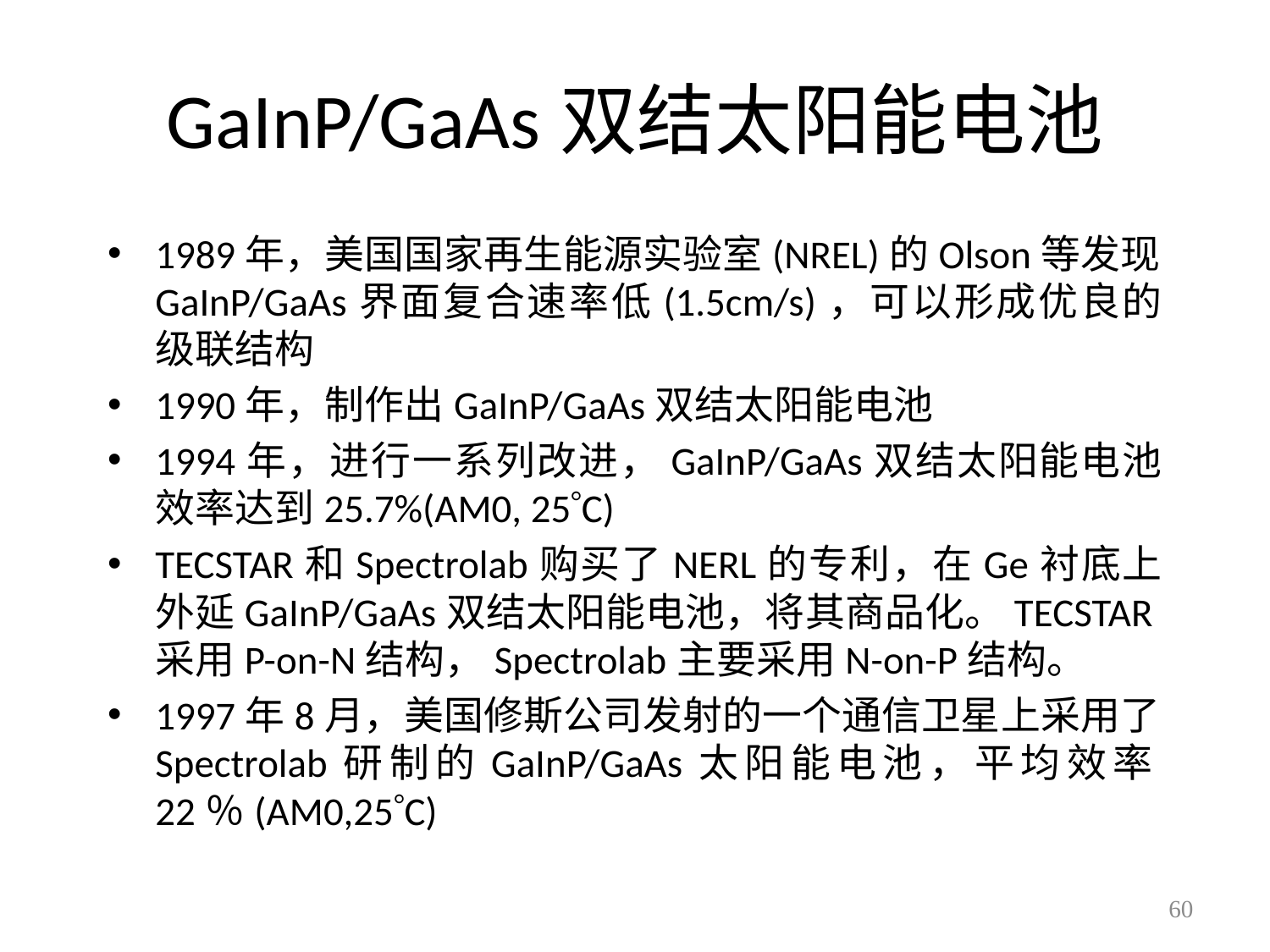

# GaInP/GaAs双结太阳能电池
1989年，美国国家再生能源实验室(NREL)的Olson等发现GaInP/GaAs界面复合速率低(1.5cm/s)，可以形成优良的级联结构
1990年，制作出GaInP/GaAs双结太阳能电池
1994年，进行一系列改进，GaInP/GaAs双结太阳能电池效率达到25.7%(AM0, 25°C)
TECSTAR和Spectrolab购买了NERL的专利，在Ge衬底上外延GaInP/GaAs双结太阳能电池，将其商品化。TECSTAR采用P-on-N结构，Spectrolab主要采用N-on-P结构。
1997年8月，美国修斯公司发射的一个通信卫星上采用了Spectrolab研制的GaInP/GaAs太阳能电池，平均效率22％(AM0,25°C)

60